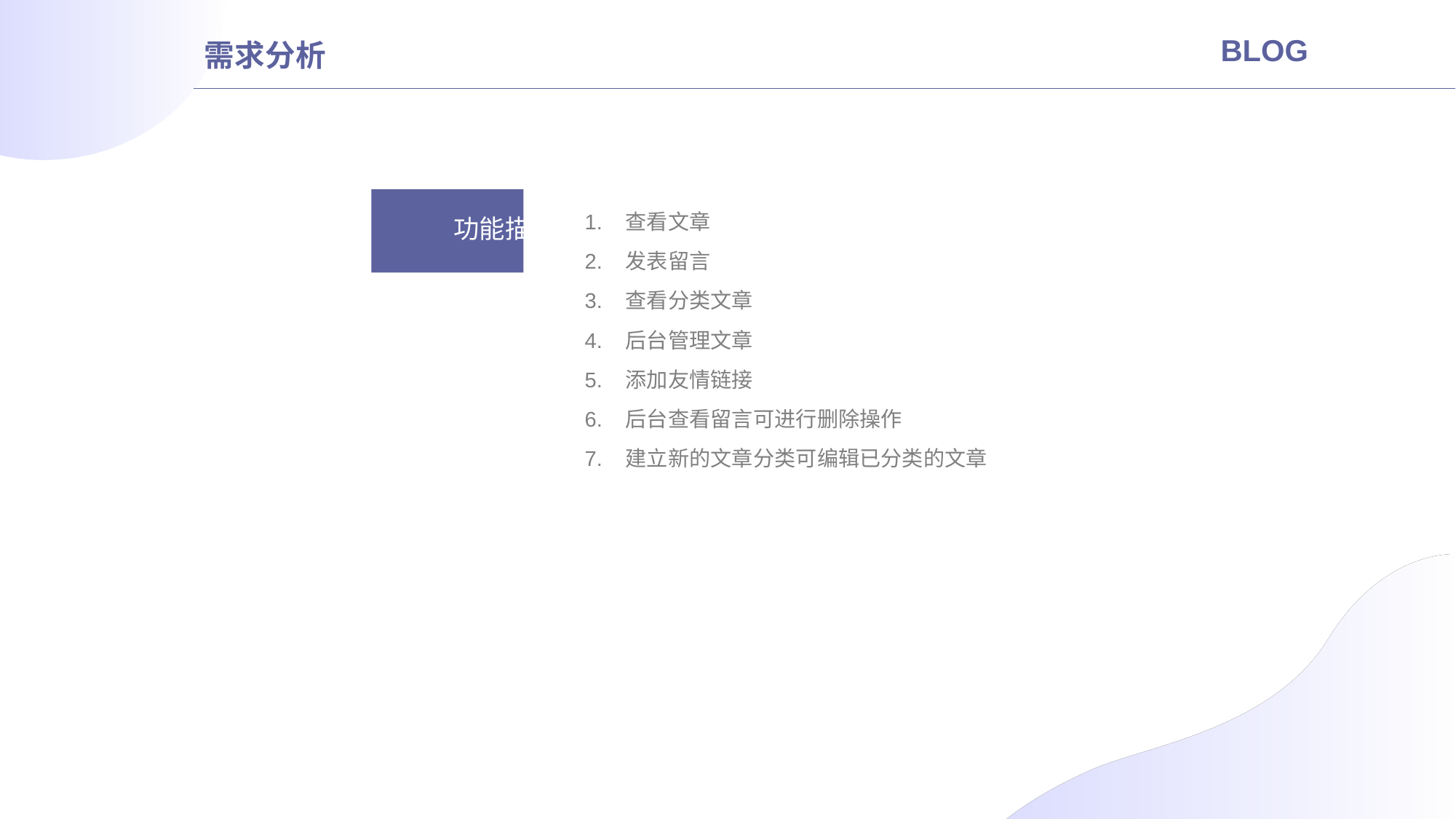

需求分析
BLOG
 功能描述
查看文章
发表留言
查看分类文章
后台管理文章
添加友情链接
后台查看留言可进行删除操作
建立新的文章分类可编辑已分类的文章